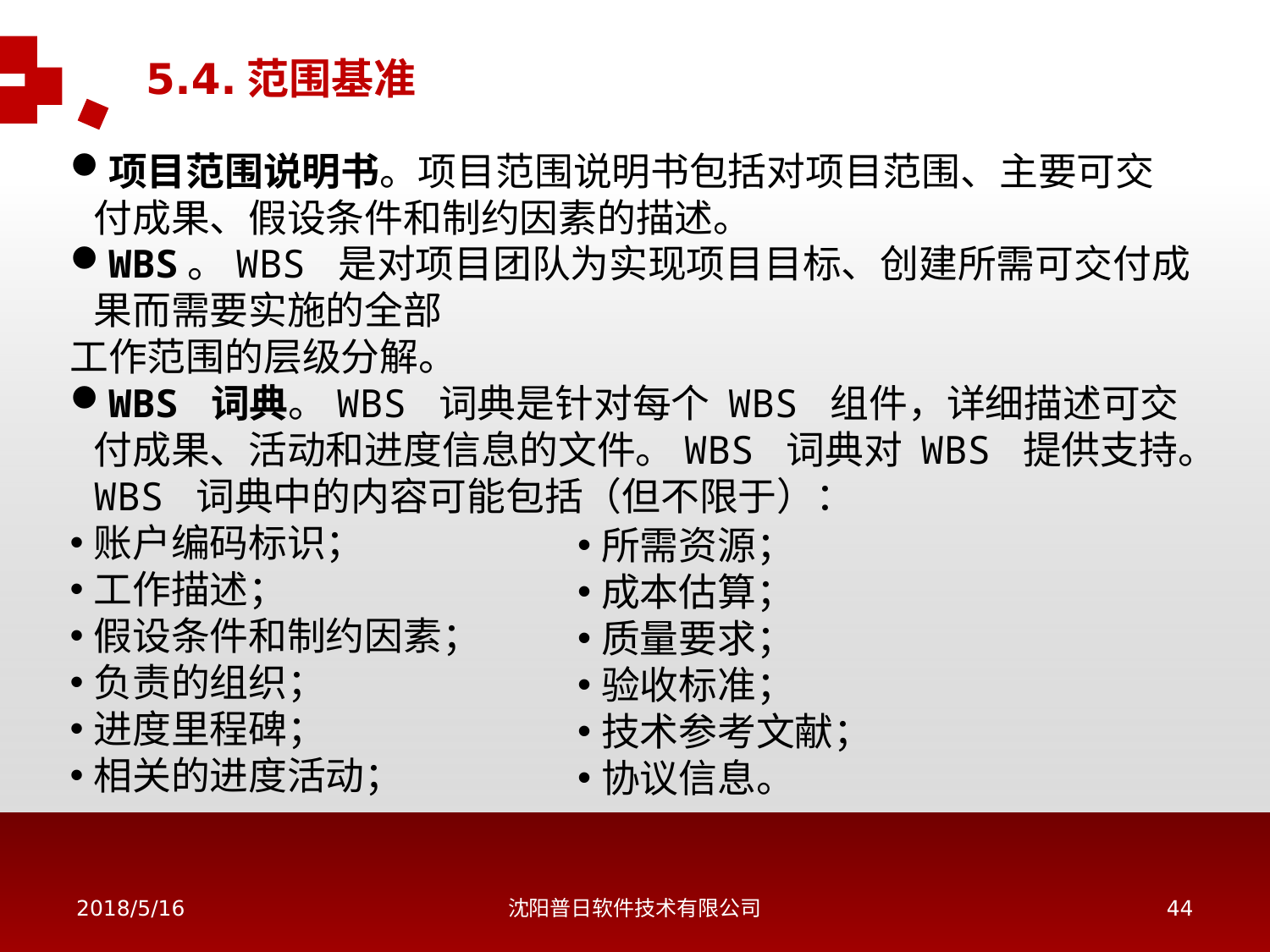

5.4.范围基准
项目范围说明书。项目范围说明书包括对项目范围、主要可交付成果、假设条件和制约因素的描述。
WBS。WBS 是对项目团队为实现项目目标、创建所需可交付成果而需要实施的全部
工作范围的层级分解。
WBS 词典。WBS 词典是针对每个 WBS 组件，详细描述可交付成果、活动和进度信息的文件。WBS 词典对 WBS 提供支持。WBS 词典中的内容可能包括（但不限于）：
账户编码标识；
工作描述；
假设条件和制约因素；
负责的组织；
进度里程碑；
相关的进度活动；
所需资源；
成本估算；
质量要求；
验收标准；
技术参考文献；
协议信息。
2018/5/16
沈阳普日软件技术有限公司
44